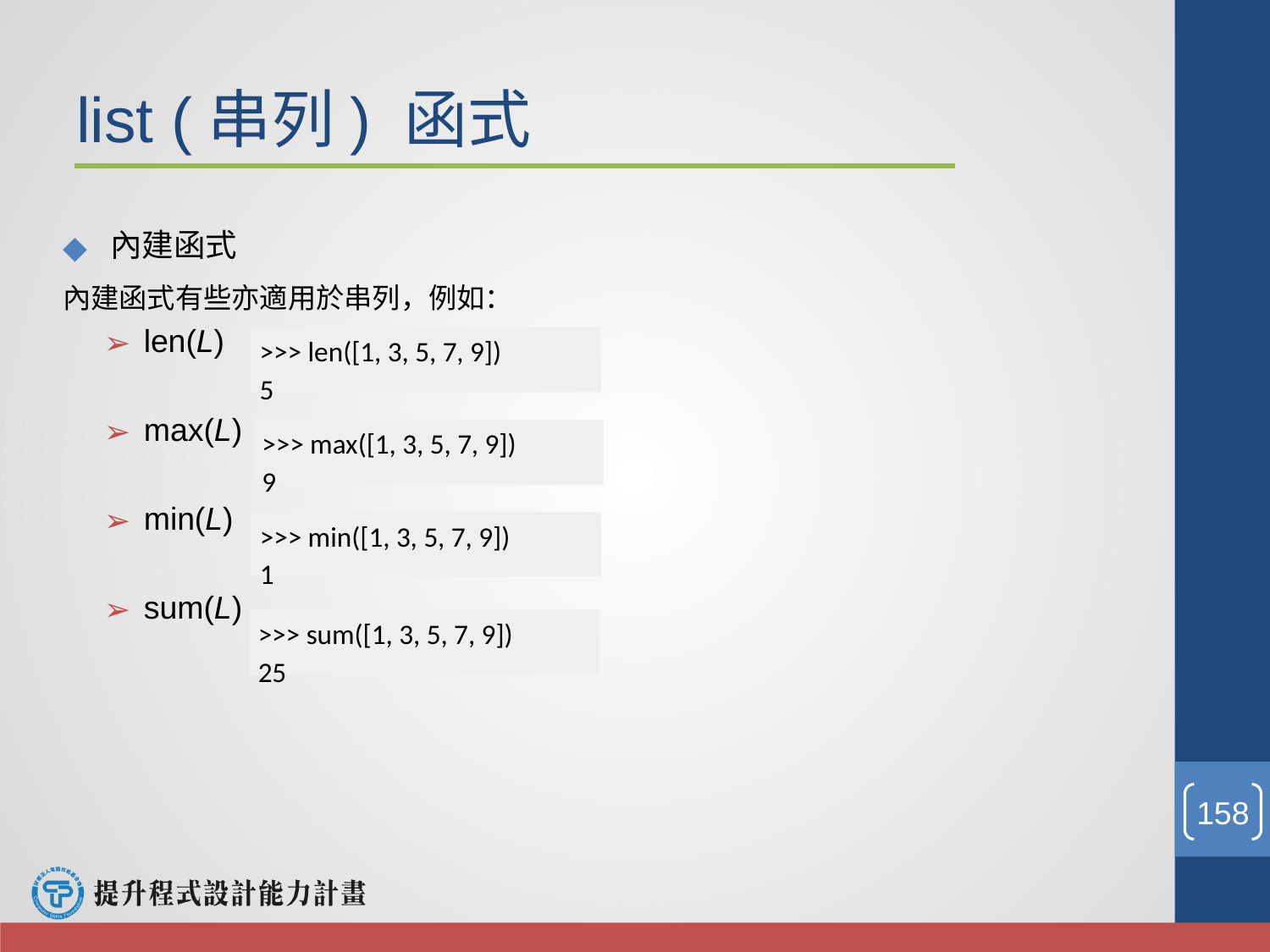

list (串列) 函式
內建函式
內建函式有些亦適用於串列，例如：
len(L)

max(L)

min(L)

sum(L)

>>> len([1, 3, 5, 7, 9])
5
>>> max([1, 3, 5, 7, 9])
9
>>> min([1, 3, 5, 7, 9])
1

>>> sum([1, 3, 5, 7, 9])
25
158